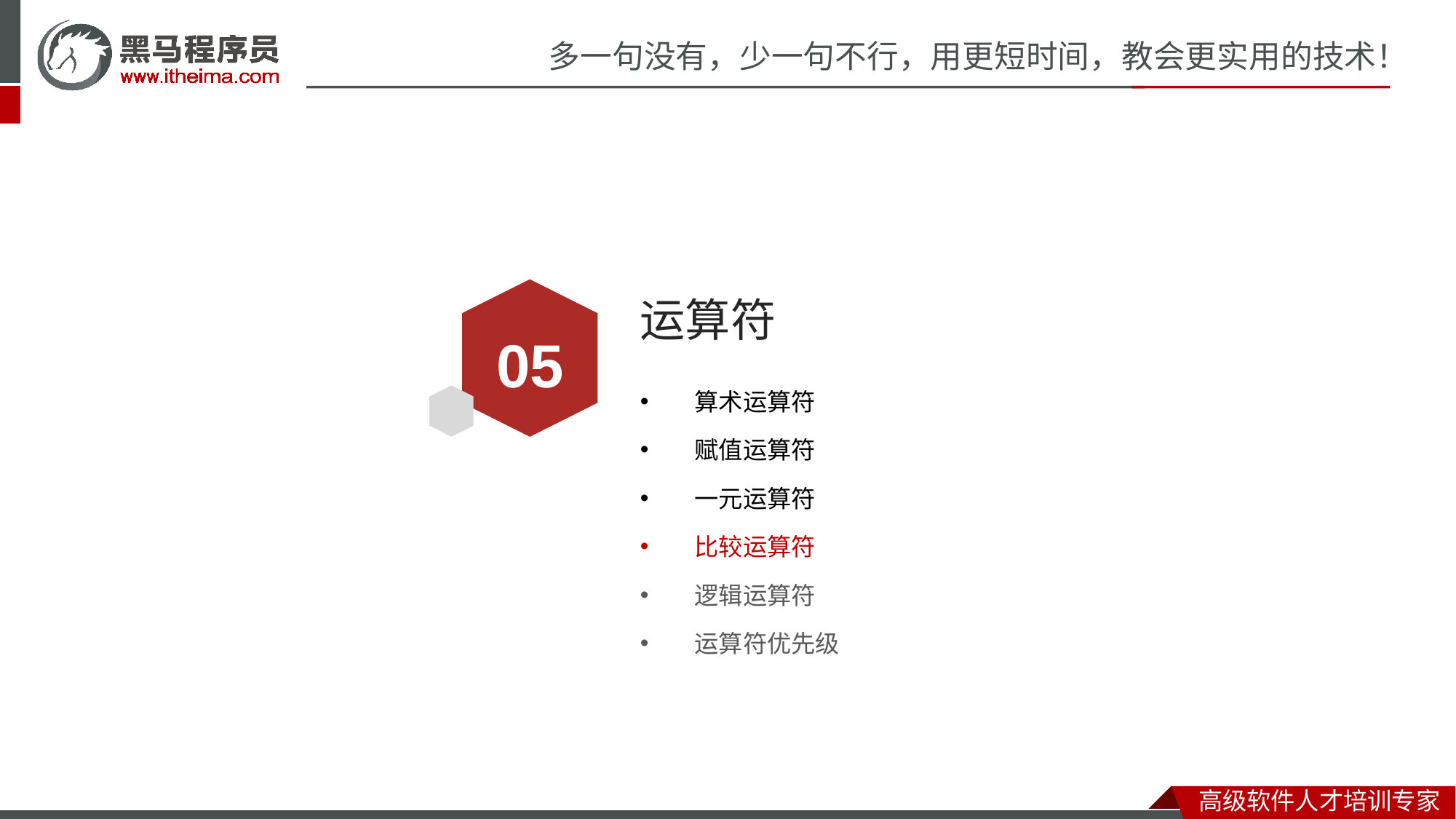

# 运算符
05
算术运算符
赋值运算符
一元运算符
比较运算符
逻辑运算符
运算符优先级